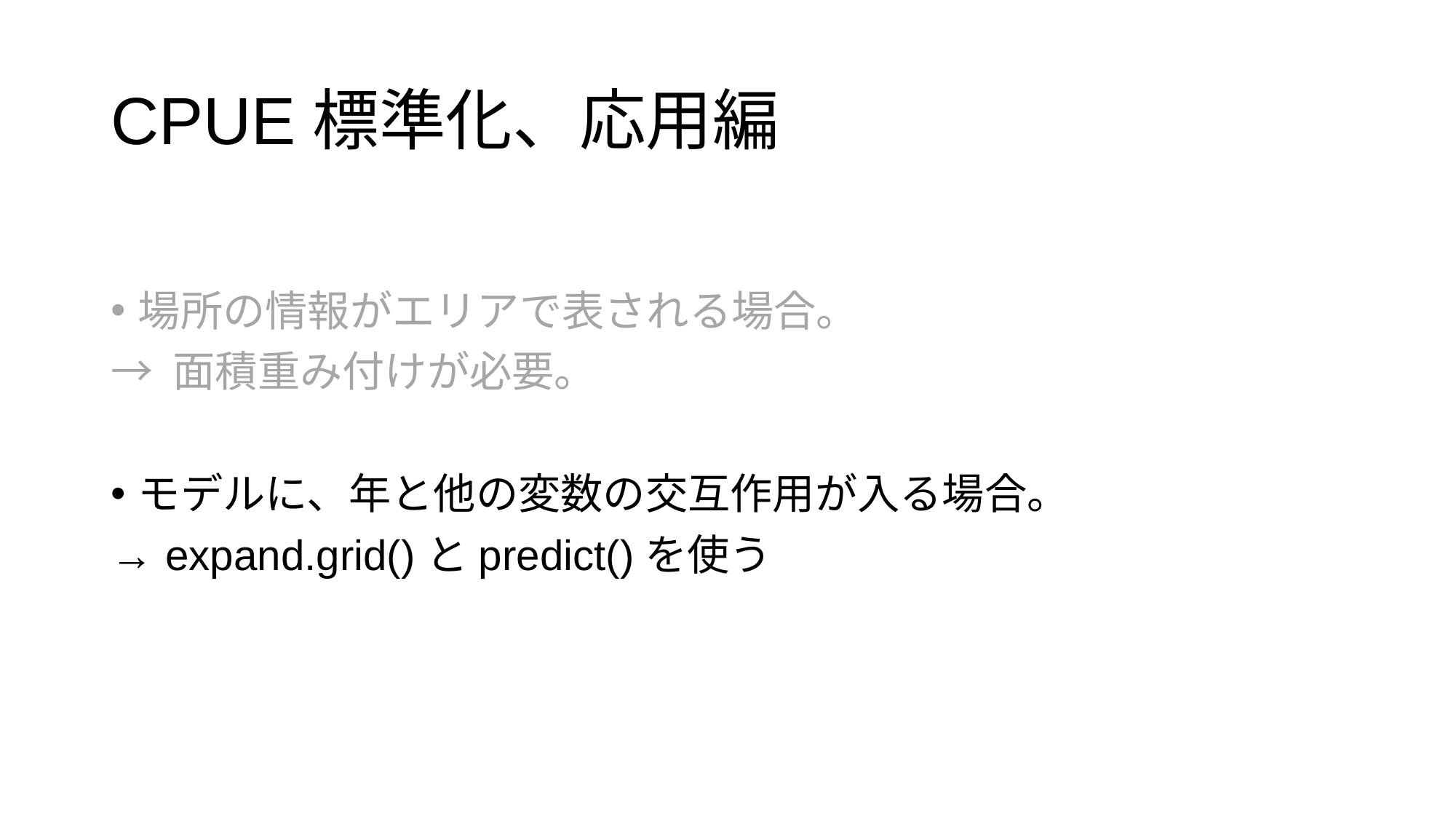

# CPUE標準化、応用編

場所の情報がエリアで表される場合。
→ 面積重み付けが必要。

モデルに、年と他の変数の交互作用が入る場合。
→ expand.grid()とpredict()を使う